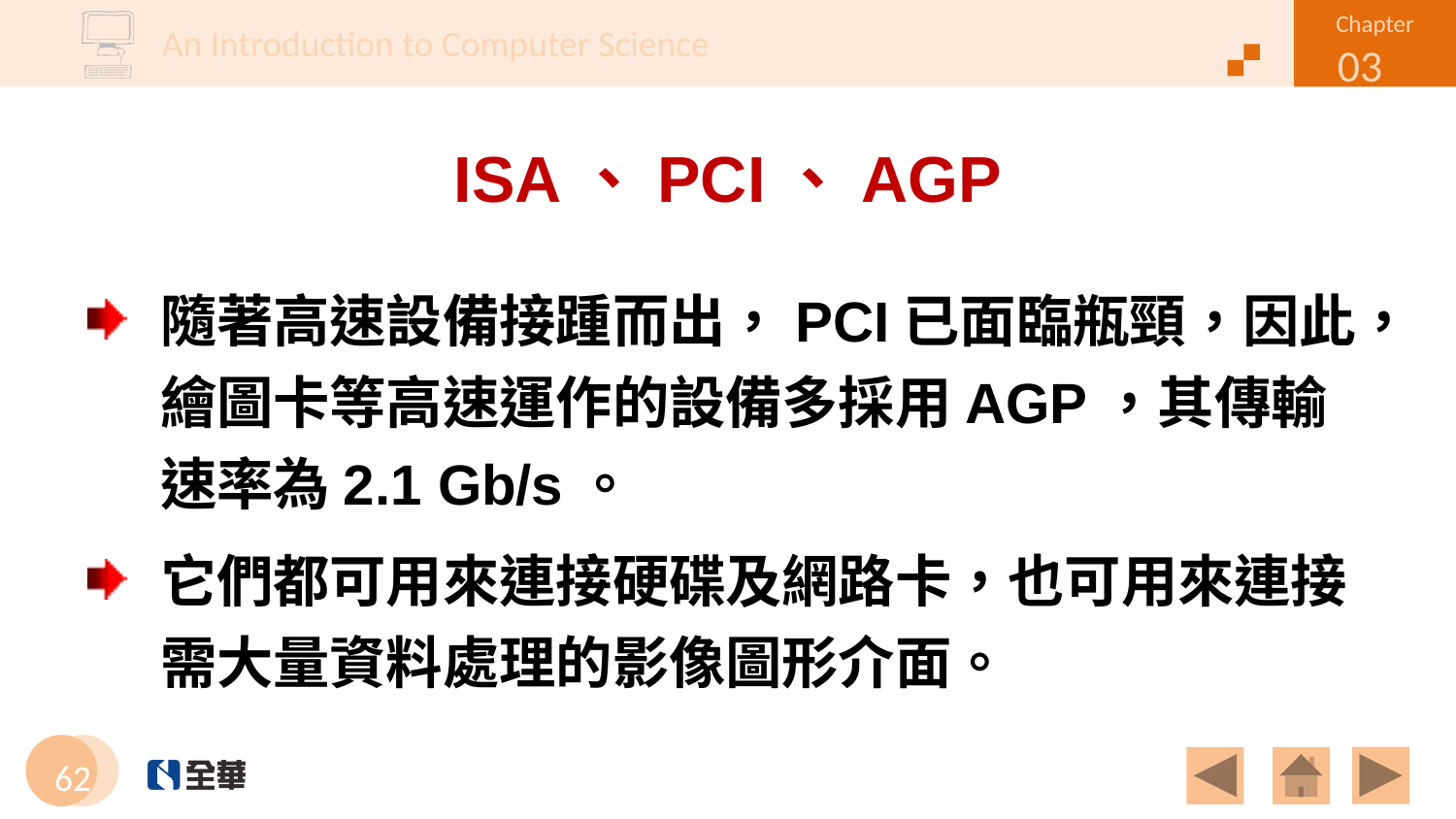

# ISA、PCI、AGP
隨著高速設備接踵而出，PCI已面臨瓶頸，因此，繪圖卡等高速運作的設備多採用AGP，其傳輸速率為2.1 Gb/s。
它們都可用來連接硬碟及網路卡，也可用來連接需大量資料處理的影像圖形介面。